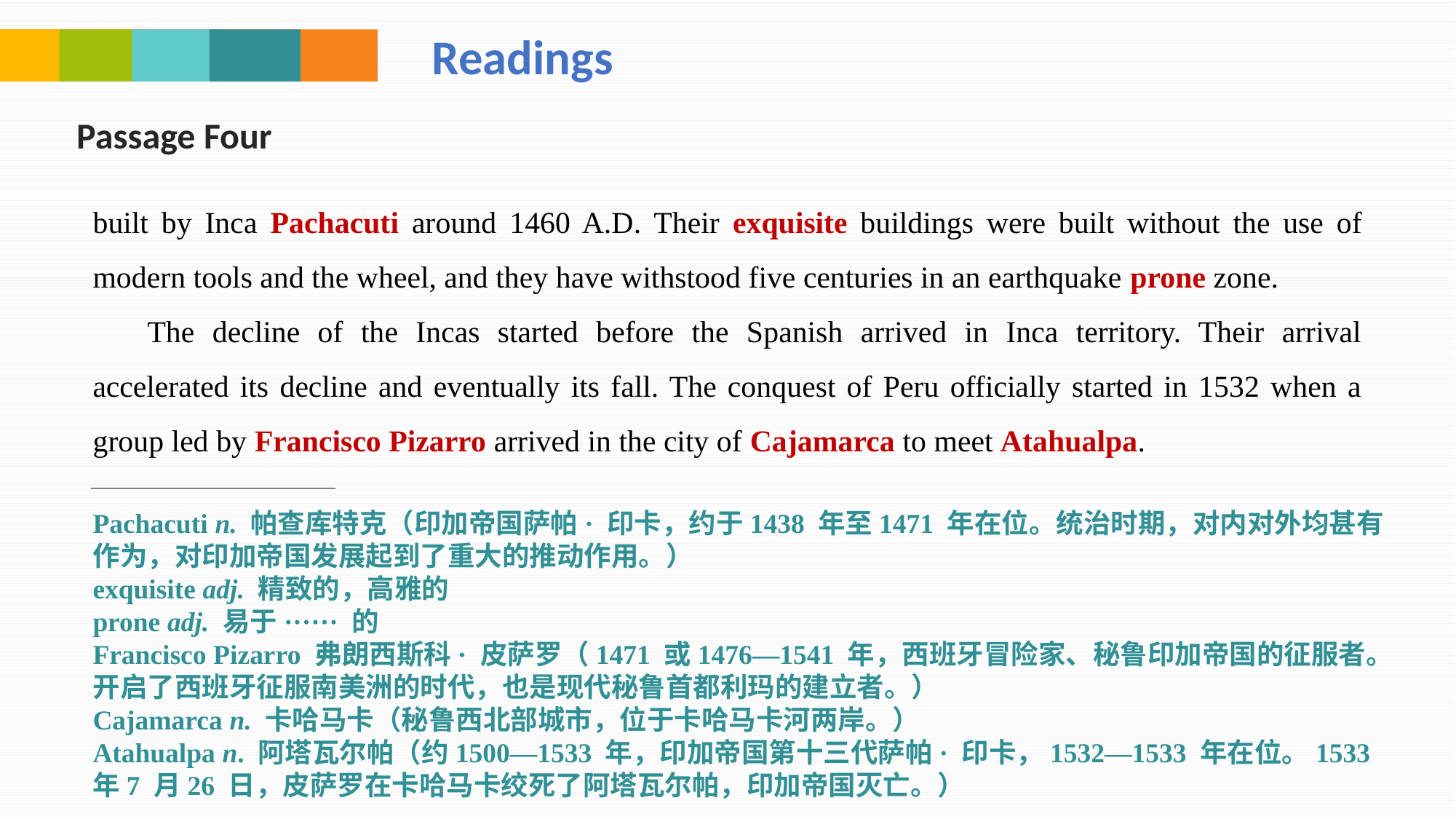

Readings

Passage Four
built by Inca Pachacuti around 1460 A.D. Their exquisite buildings were built without the use of modern tools and the wheel, and they have withstood five centuries in an earthquake prone zone.
The decline of the Incas started before the Spanish arrived in Inca territory. Their arrival accelerated its decline and eventually its fall. The conquest of Peru officially started in 1532 when a group led by Francisco Pizarro arrived in the city of Cajamarca to meet Atahualpa.
Pachacuti n. 帕查库特克（印加帝国萨帕· 印卡，约于1438 年至1471 年在位。统治时期，对内对外均甚有作为，对印加帝国发展起到了重大的推动作用。）
exquisite adj. 精致的，高雅的
prone adj. 易于······ 的
Francisco Pizarro 弗朗西斯科· 皮萨罗（1471 或1476—1541 年，西班牙冒险家、秘鲁印加帝国的征服者。开启了西班牙征服南美洲的时代，也是现代秘鲁首都利玛的建立者。）
Cajamarca n. 卡哈马卡（秘鲁西北部城市，位于卡哈马卡河两岸。）
Atahualpa n. 阿塔瓦尔帕（约1500—1533 年，印加帝国第十三代萨帕· 印卡，1532—1533 年在位。1533 年7 月26 日，皮萨罗在卡哈马卡绞死了阿塔瓦尔帕，印加帝国灭亡。）